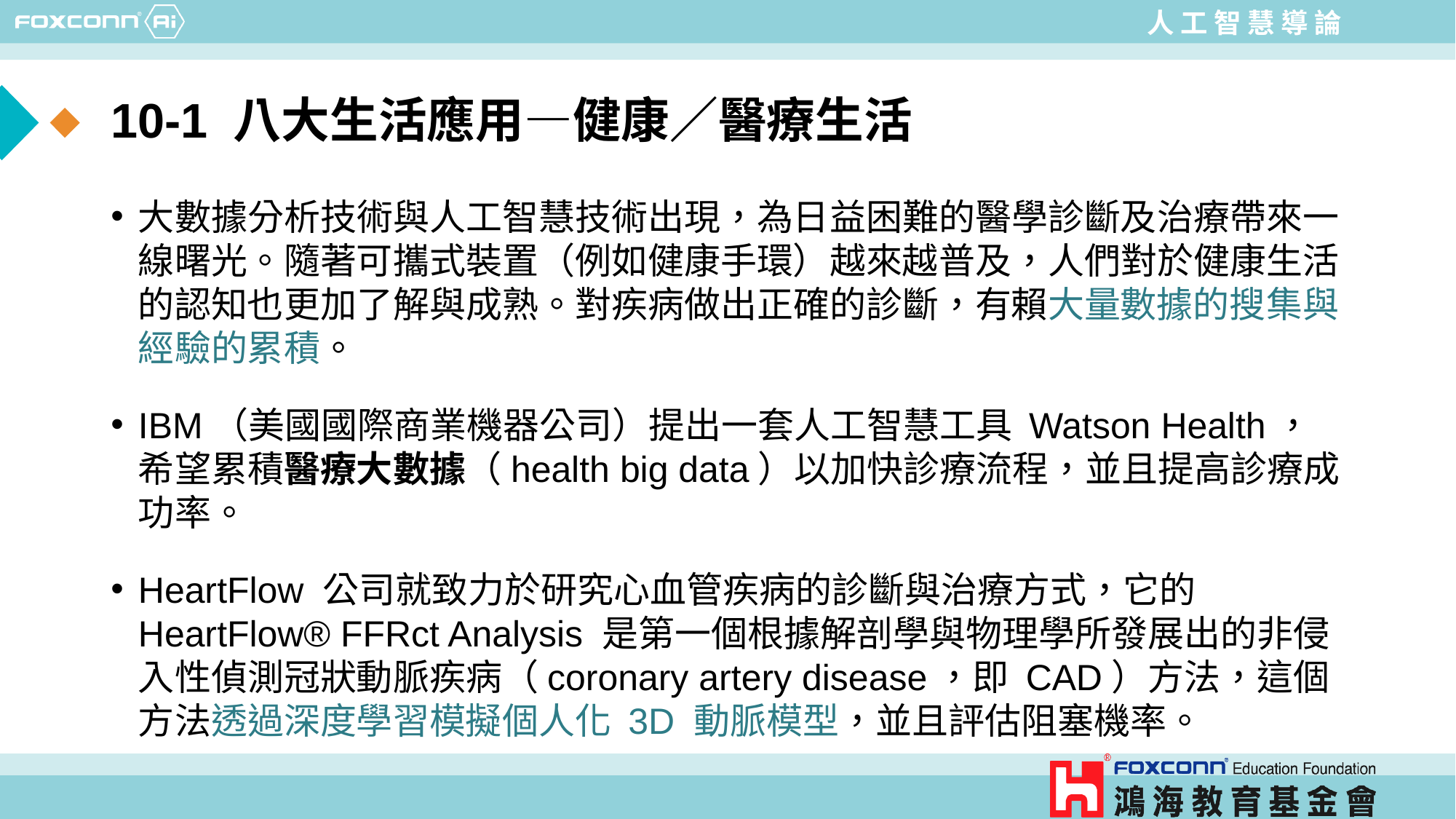

# 10-1 八大生活應用—健康／醫療生活
大數據分析技術與人工智慧技術出現，為日益困難的醫學診斷及治療帶來一線曙光。隨著可攜式裝置（例如健康手環）越來越普及，人們對於健康生活的認知也更加了解與成熟。對疾病做出正確的診斷，有賴大量數據的搜集與經驗的累積。
IBM（美國國際商業機器公司）提出一套人工智慧工具 Watson Health，希望累積醫療大數據（health big data）以加快診療流程，並且提高診療成功率。
HeartFlow 公司就致力於研究心血管疾病的診斷與治療方式，它的 HeartFlow® FFRct Analysis 是第一個根據解剖學與物理學所發展出的非侵入性偵測冠狀動脈疾病（coronary artery disease，即 CAD）方法，這個方法透過深度學習模擬個人化 3D 動脈模型，並且評估阻塞機率。